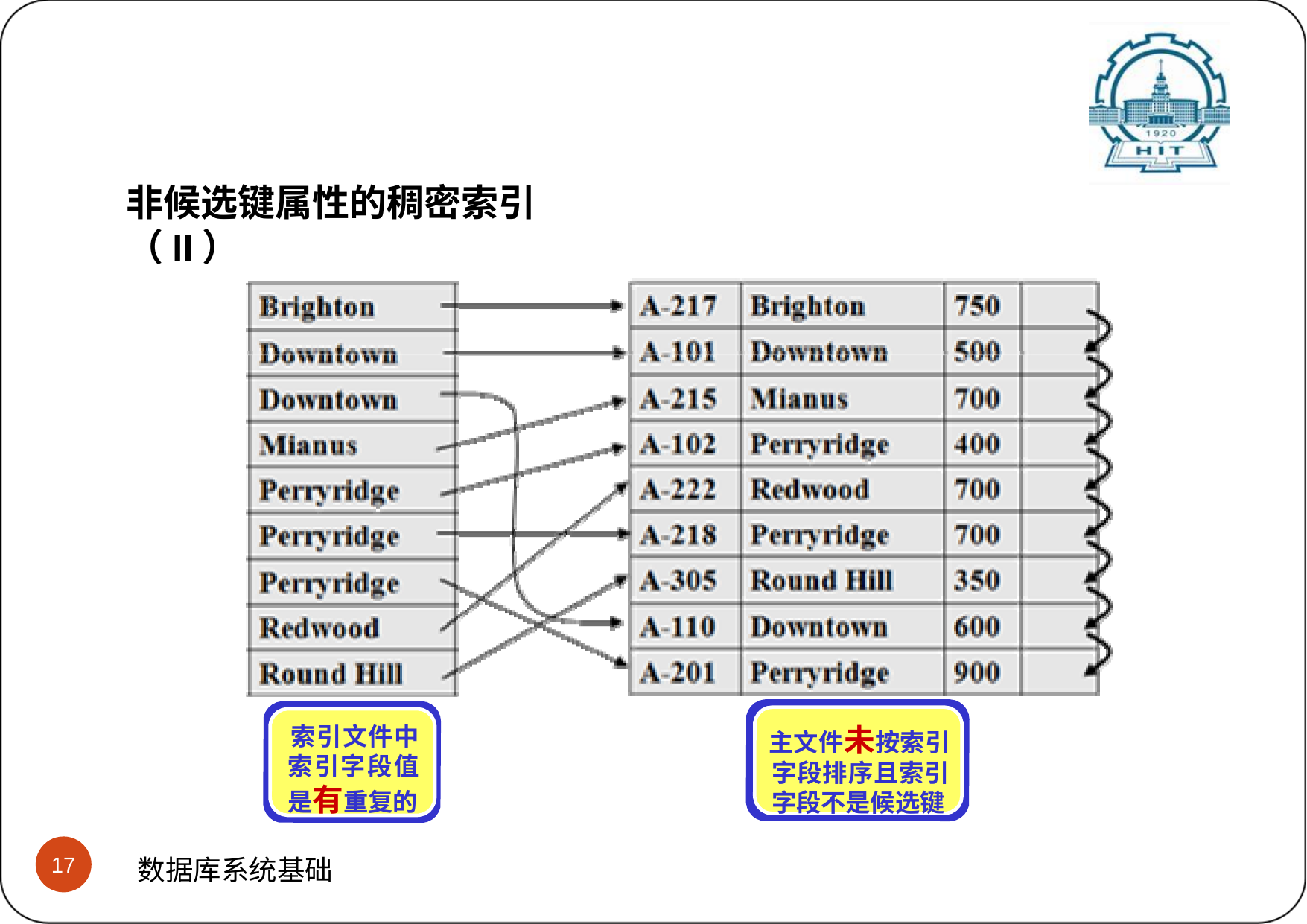

# 稠密索引和稀疏索引
(3)稠密索引如何定位记录
非候选键属性的稠密索引（II）

主文件未按索引 字段排序且索引 字段不是候选键
索引文件中 索引字段值 是有重复的